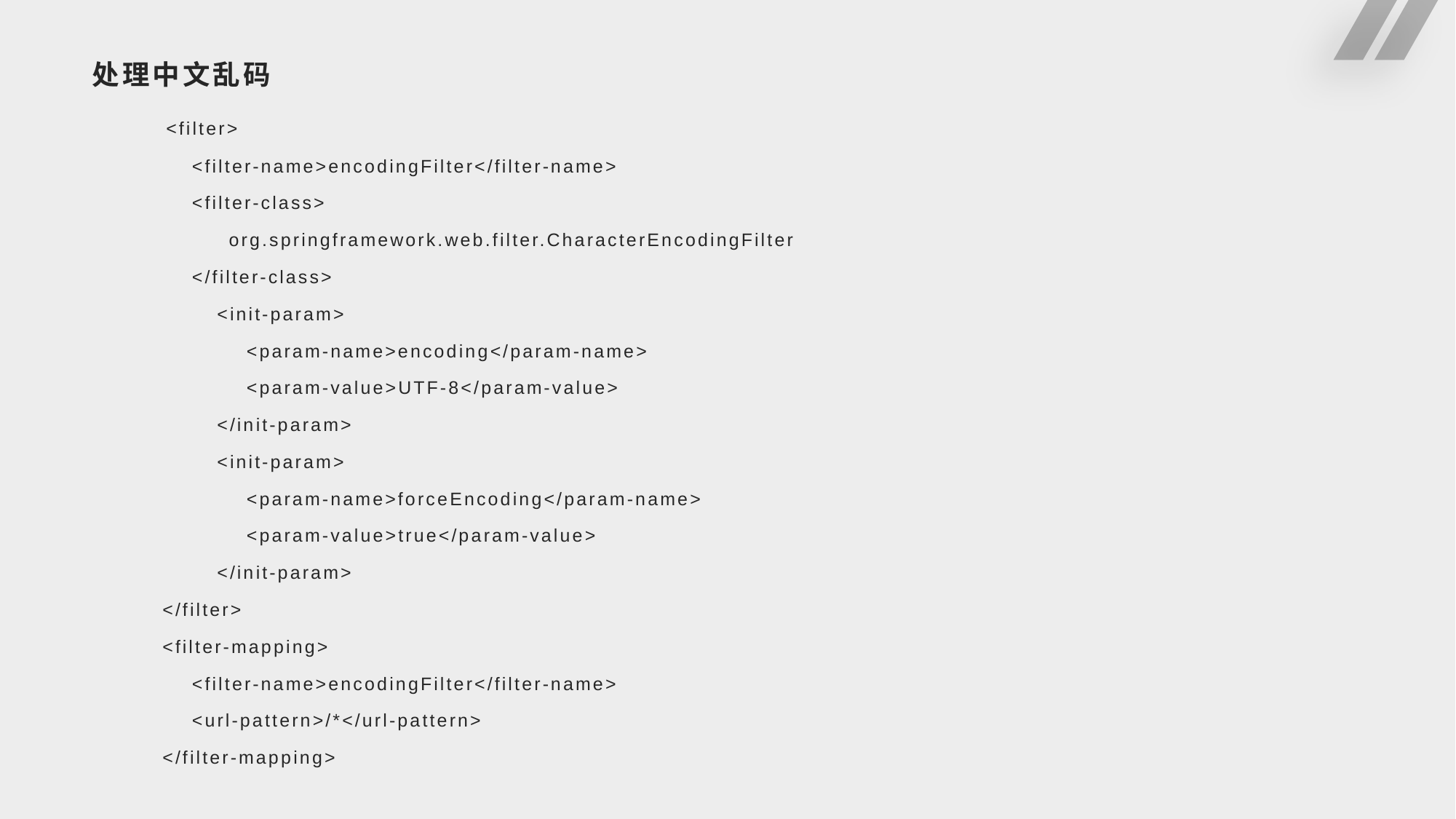

# 处理中文乱码
    <filter>
        <filter-name>encodingFilter</filter-name>
        <filter-class>
             org.springframework.web.filter.CharacterEncodingFilter
        </filter-class>
    <init-param>
        <param-name>encoding</param-name>
        <param-value>UTF-8</param-value>
    </init-param>
    <init-param>
        <param-name>forceEncoding</param-name>
        <param-value>true</param-value>
    </init-param>
    </filter>
    <filter-mapping>
        <filter-name>encodingFilter</filter-name>
        <url-pattern>/*</url-pattern>
    </filter-mapping>